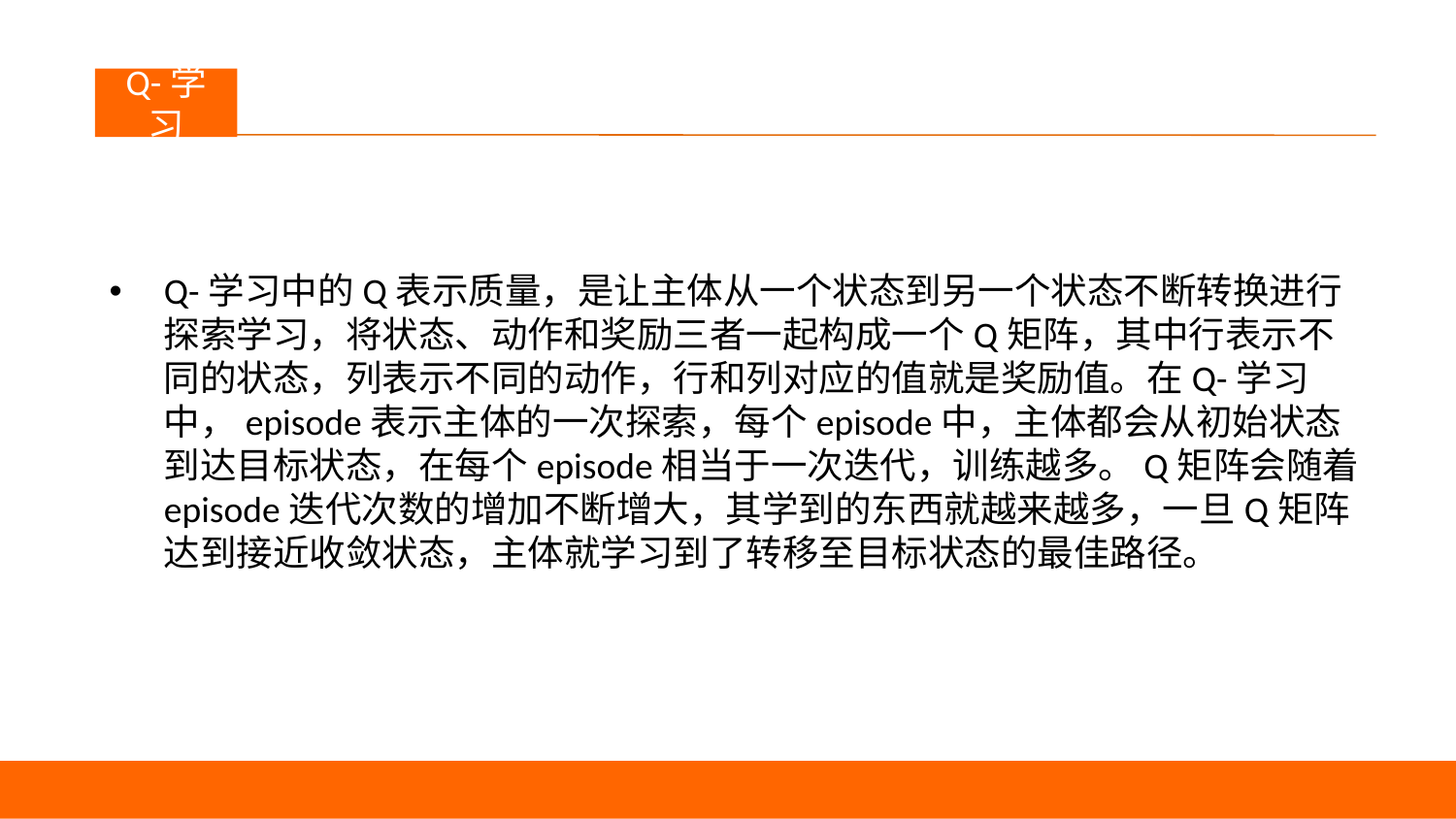

议程
Q-学习

Q-学习中的Q表示质量，是让主体从一个状态到另一个状态不断转换进行探索学习，将状态、动作和奖励三者一起构成一个Q矩阵，其中行表示不同的状态，列表示不同的动作，行和列对应的值就是奖励值。在Q-学习中，episode表示主体的一次探索，每个episode中，主体都会从初始状态到达目标状态，在每个episode相当于一次迭代，训练越多。Q矩阵会随着episode迭代次数的增加不断增大，其学到的东西就越来越多，一旦Q矩阵达到接近收敛状态，主体就学习到了转移至目标状态的最佳路径。